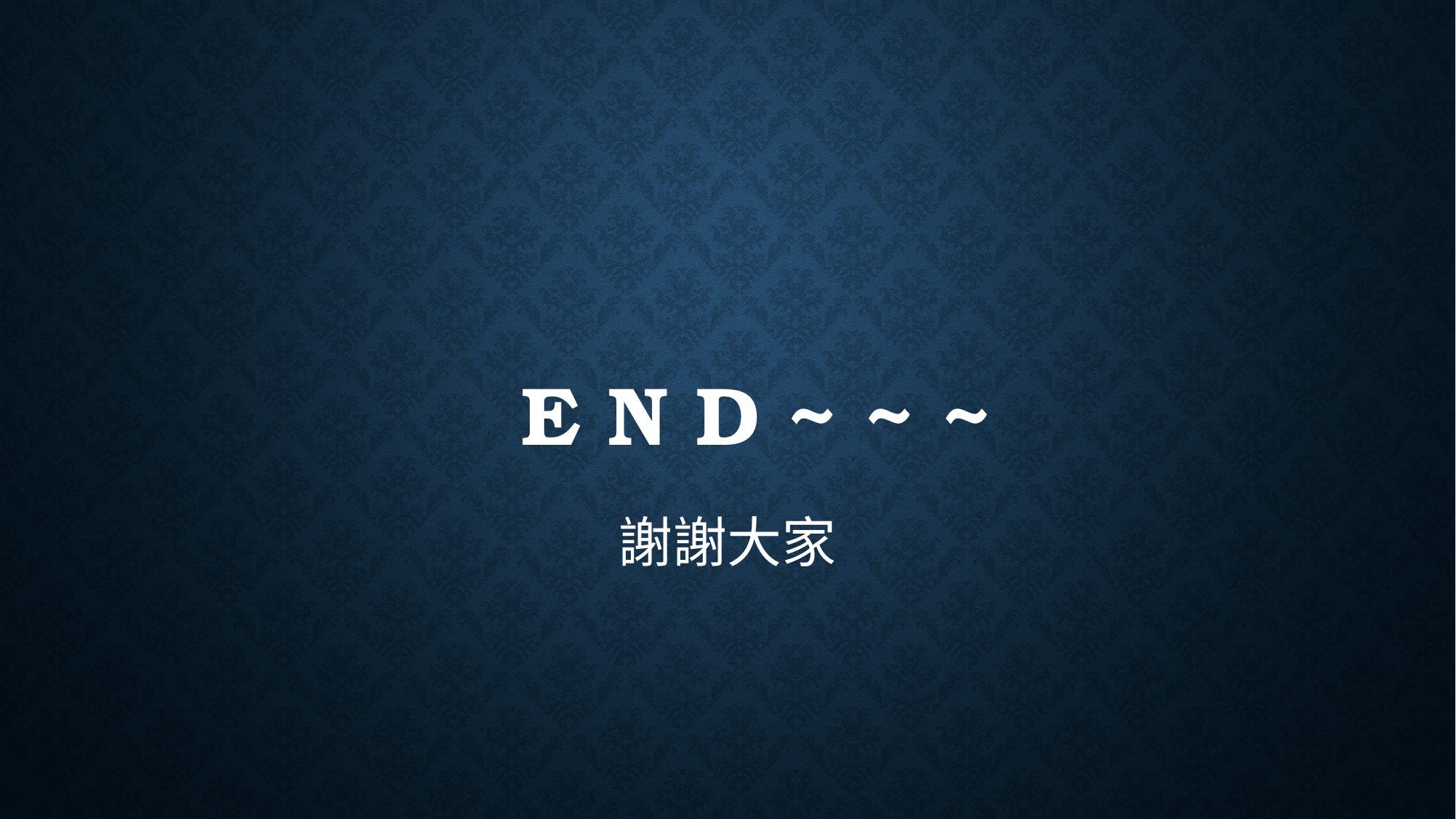

# E n d ~ ~ ~
謝謝大家